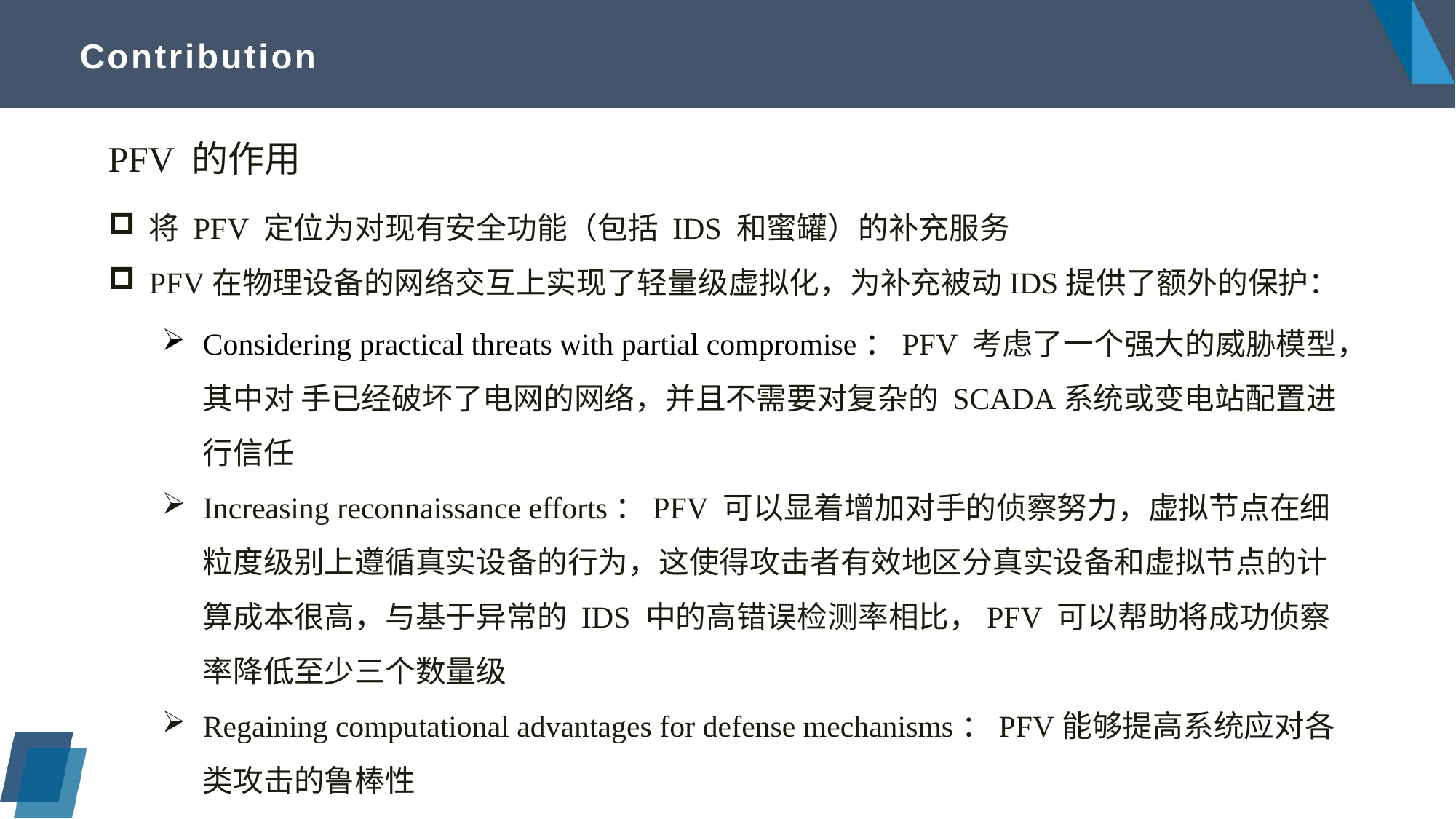

# Contribution
PFV 的作用
将 PFV 定位为对现有安全功能（包括 IDS 和蜜罐）的补充服务
PFV在物理设备的网络交互上实现了轻量级虚拟化，为补充被动IDS提供了额外的保护：
Considering practical threats with partial compromise：PFV 考虑了一个强大的威胁模型，其中对 手已经破坏了电网的网络，并且不需要对复杂的 SCADA系统或变电站配置进行信任
Increasing reconnaissance efforts：PFV 可以显着增加对手的侦察努力，虚拟节点在细粒度级别上遵循真实设备的行为，这使得攻击者有效地区分真实设备和虚拟节点的计算成本很高，与基于异常的 IDS 中的高错误检测率相比，PFV 可以帮助将成功侦察率降低至少三个数量级
Regaining computational advantages for defense mechanisms：PFV能够提高系统应对各类攻击的鲁棒性